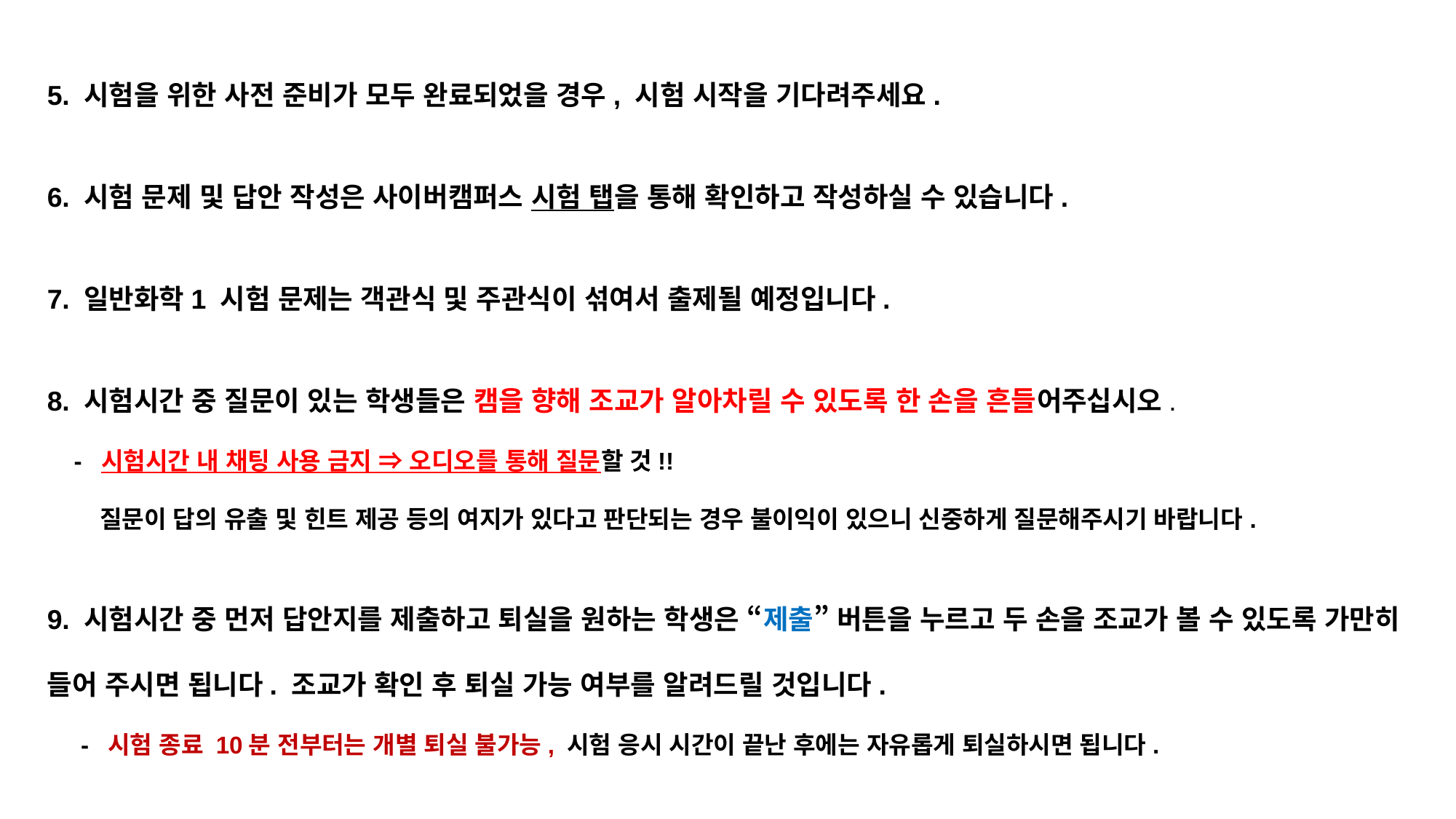

5. 시험을 위한 사전 준비가 모두 완료되었을 경우, 시험 시작을 기다려주세요.

6. 시험 문제 및 답안 작성은 사이버캠퍼스 시험 탭을 통해 확인하고 작성하실 수 있습니다.

7. 일반화학1 시험 문제는 객관식 및 주관식이 섞여서 출제될 예정입니다.

8. 시험시간 중 질문이 있는 학생들은 캠을 향해 조교가 알아차릴 수 있도록 한 손을 흔들어주십시오.
    -  시험시간 내 채팅 사용 금지 ⇒ 오디오를 통해 질문할 것!!
       질문이 답의 유출 및 힌트 제공 등의 여지가 있다고 판단되는 경우 불이익이 있으니 신중하게 질문해주시기 바랍니다.

9. 시험시간 중 먼저 답안지를 제출하고 퇴실을 원하는 학생은 “제출” 버튼을 누르고 두 손을 조교가 볼 수 있도록 가만히 들어 주시면 됩니다. 조교가 확인 후 퇴실 가능 여부를 알려드릴 것입니다.
     -  시험 종료 10분 전부터는 개별 퇴실 불가능, 시험 응시 시간이 끝난 후에는 자유롭게 퇴실하시면 됩니다.